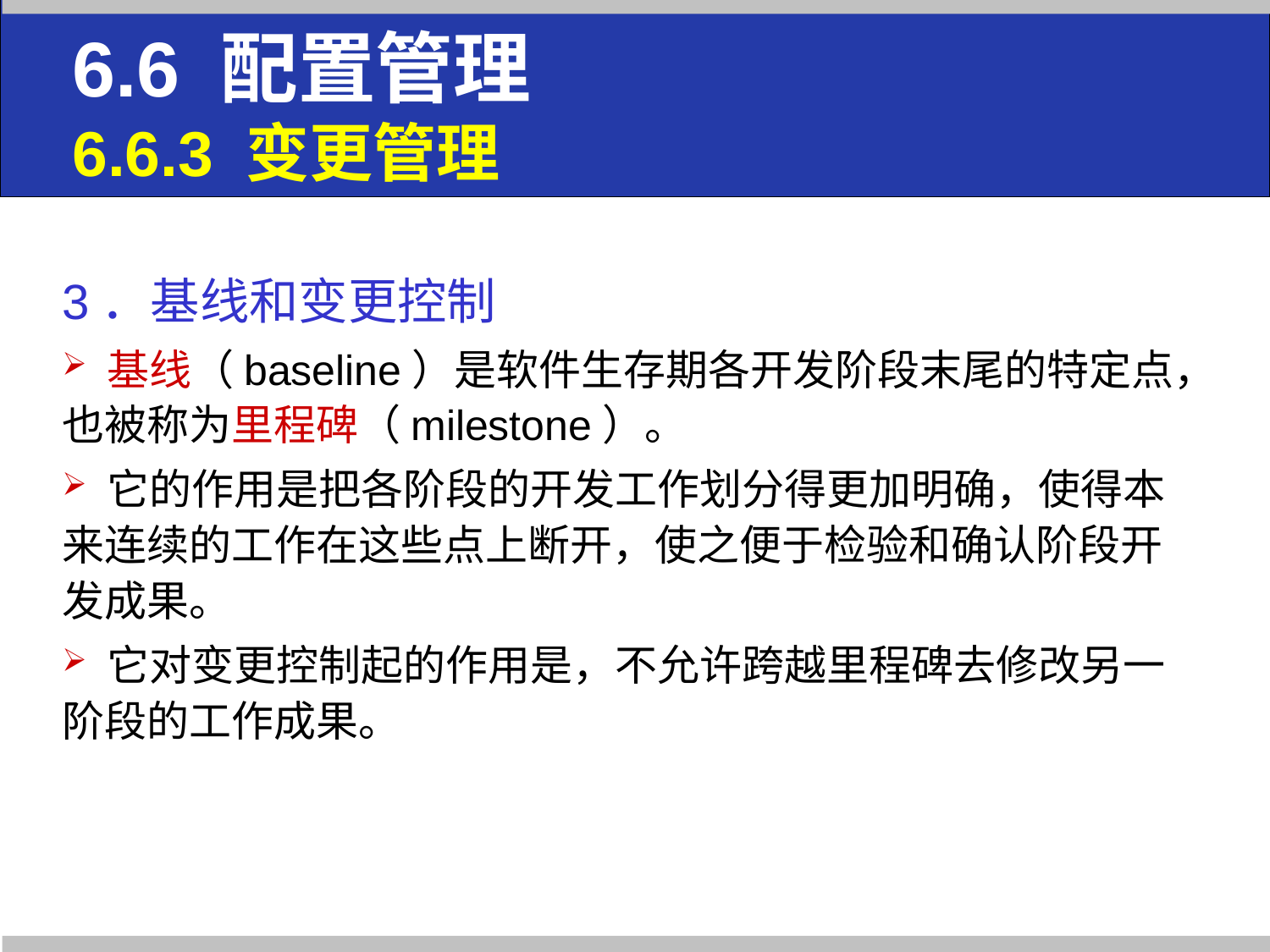

6.6 配置管理
6.6.3 变更管理
3．基线和变更控制
 基线（baseline）是软件生存期各开发阶段末尾的特定点，也被称为里程碑（milestone）。
 它的作用是把各阶段的开发工作划分得更加明确，使得本来连续的工作在这些点上断开，使之便于检验和确认阶段开发成果。
 它对变更控制起的作用是，不允许跨越里程碑去修改另一阶段的工作成果。
827